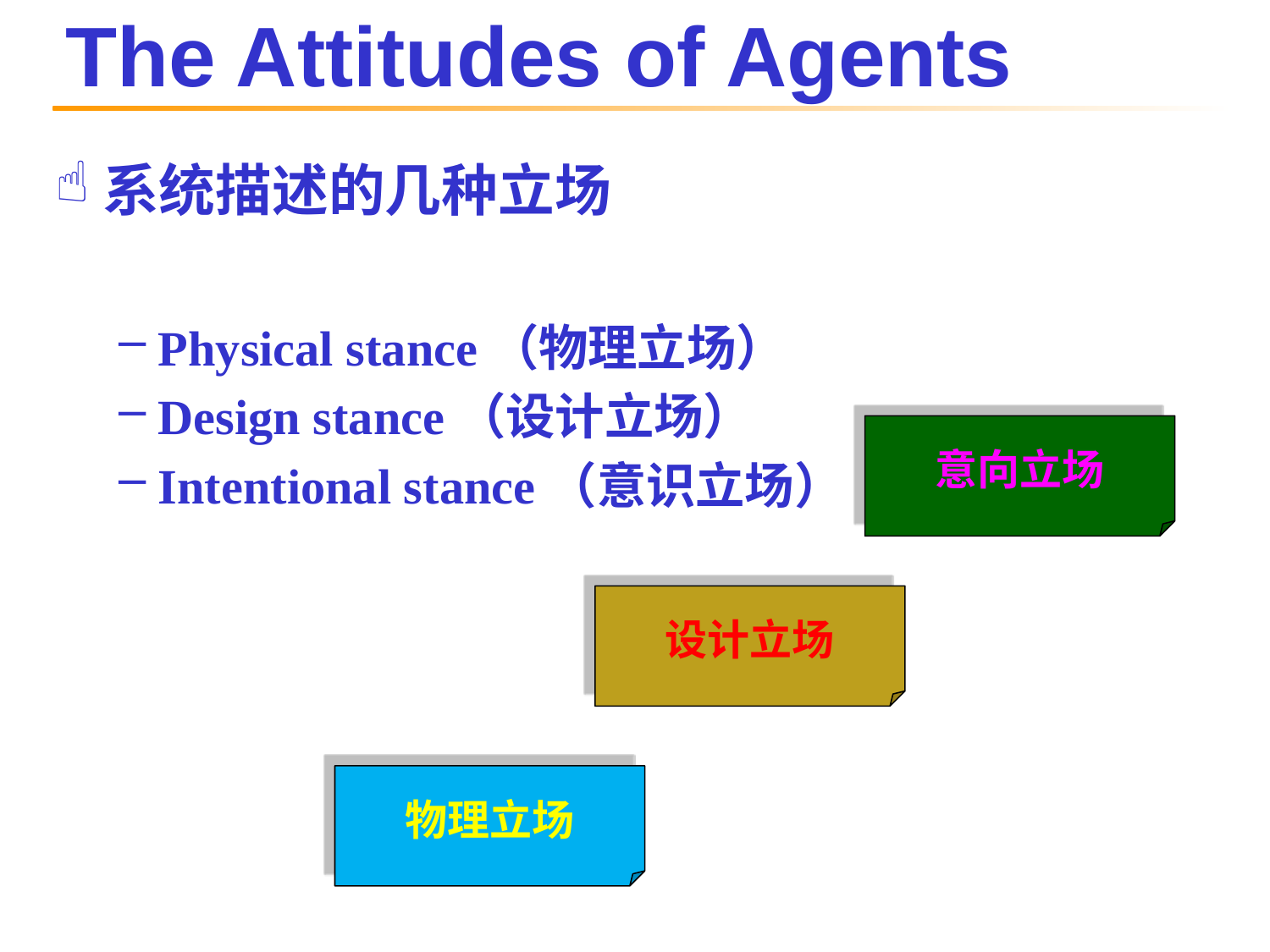

# The Attitudes of Agents
系统描述的几种立场

Physical stance（物理立场）
Design stance（设计立场）
Intentional stance（意识立场）
　意向立场
　设计立场
　物理立场